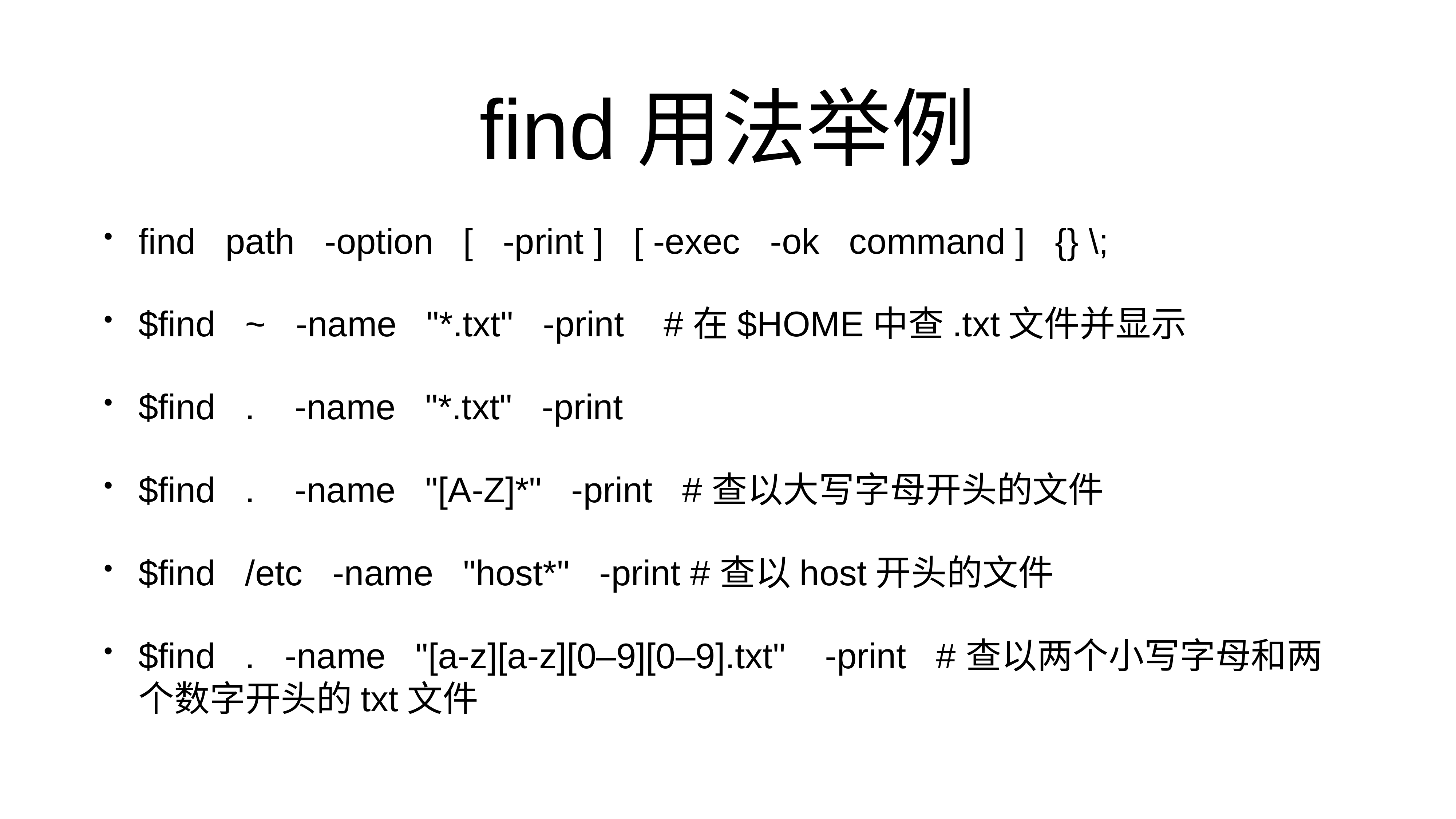

# find用法举例
find   path   -option   [   -print ]   [ -exec   -ok   command ]   {} \;
$find   ~   -name   "*.txt"   -print    #在$HOME中查.txt文件并显示
$find   .    -name   "*.txt"   -print
$find   .    -name   "[A-Z]*"   -print   #查以大写字母开头的文件
$find   /etc   -name   "host*"   -print #查以host开头的文件
$find   .   -name   "[a-z][a-z][0–9][0–9].txt"    -print   #查以两个小写字母和两个数字开头的txt文件